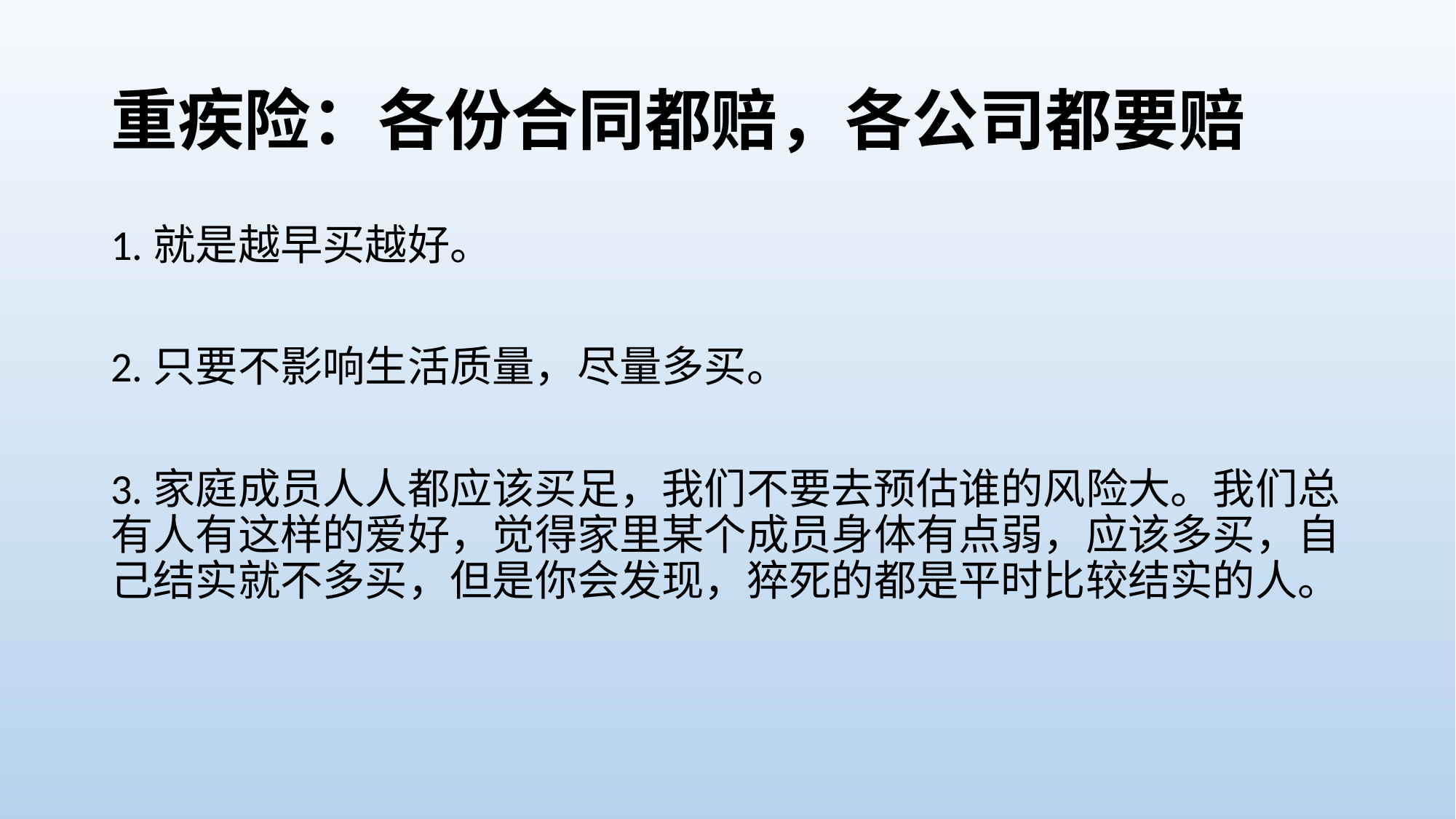

# 重疾险：各份合同都赔，各公司都要赔
1.就是越早买越好。

2.只要不影响生活质量，尽量多买。

3.家庭成员人人都应该买足，我们不要去预估谁的风险大。我们总有人有这样的爱好，觉得家里某个成员身体有点弱，应该多买，自己结实就不多买，但是你会发现，猝死的都是平时比较结实的人。